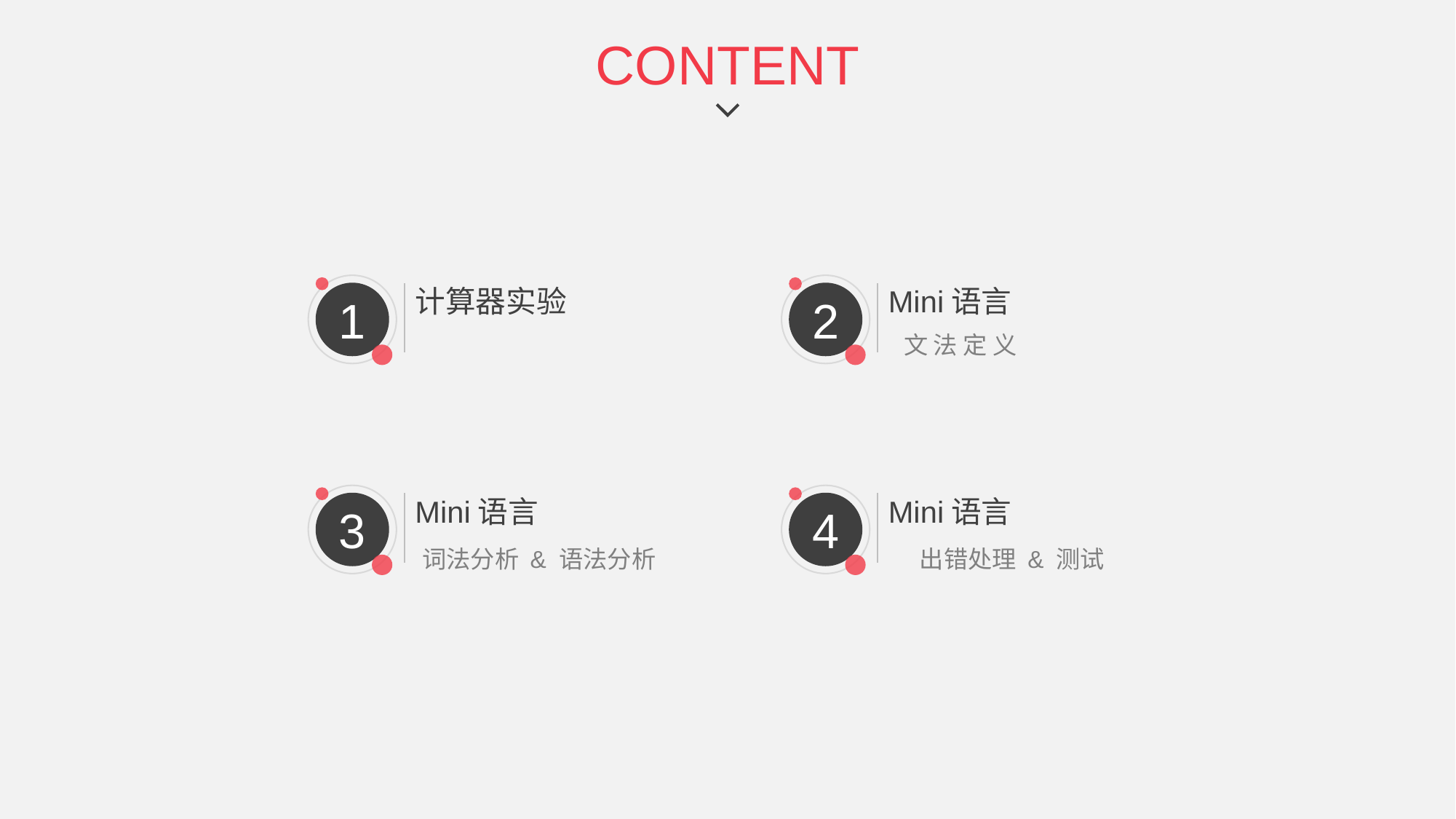

CONTENT

1

计算器实验

2

Mini语言
文 法 定 义

3

Mini语言
词法分析 & 语法分析

4

Mini语言
出错处理 & 测试